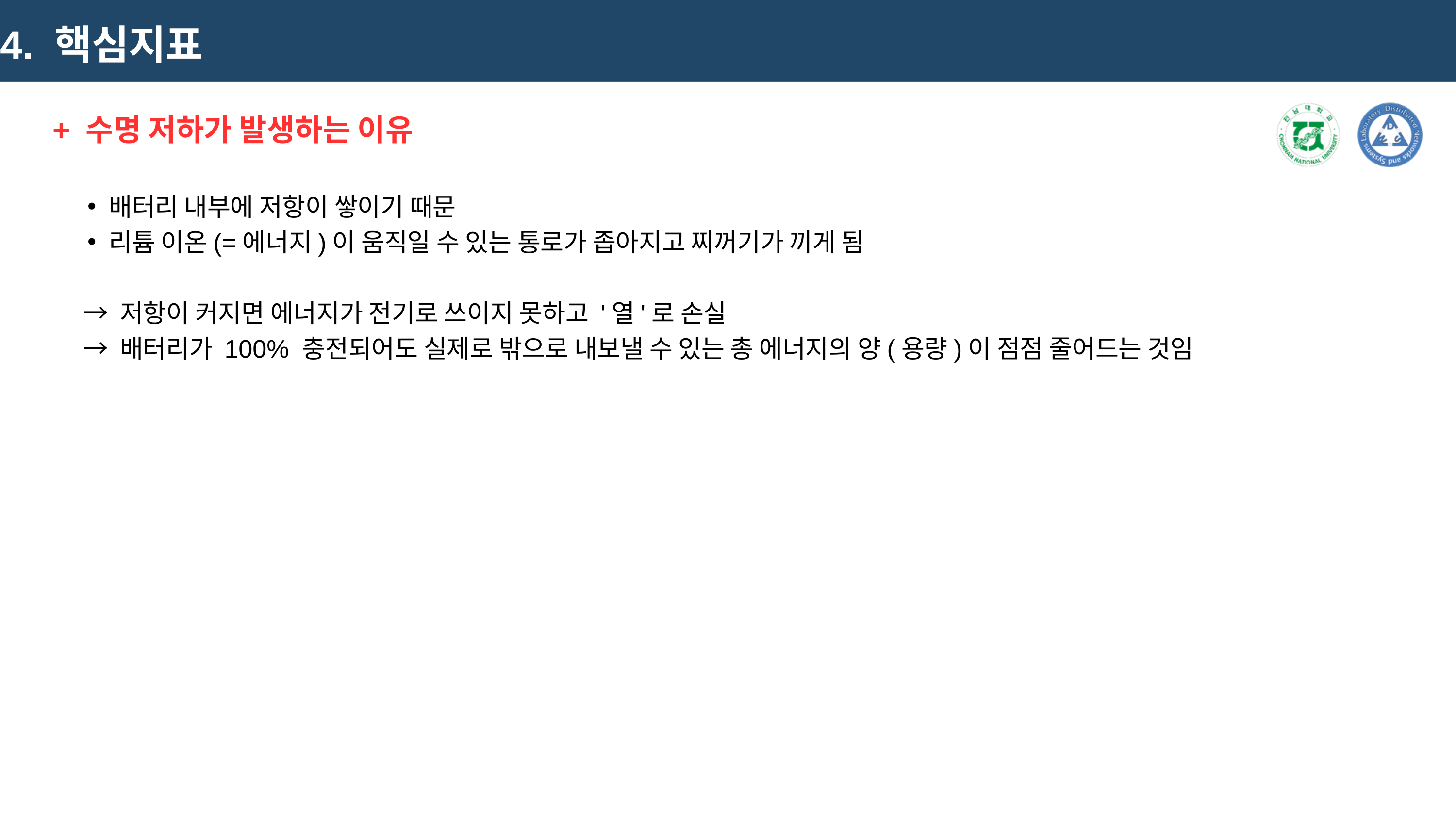

4. 핵심지표
+ 수명 저하가 발생하는 이유
배터리 내부에 저항이 쌓이기 때문
리튬 이온(=에너지)이 움직일 수 있는 통로가 좁아지고 찌꺼기가 끼게 됨

   → 저항이 커지면 에너지가 전기로 쓰이지 못하고 '열'로 손실
   → 배터리가 100% 충전되어도 실제로 밖으로 내보낼 수 있는 총 에너지의 양(용량)이 점점 줄어드는 것임